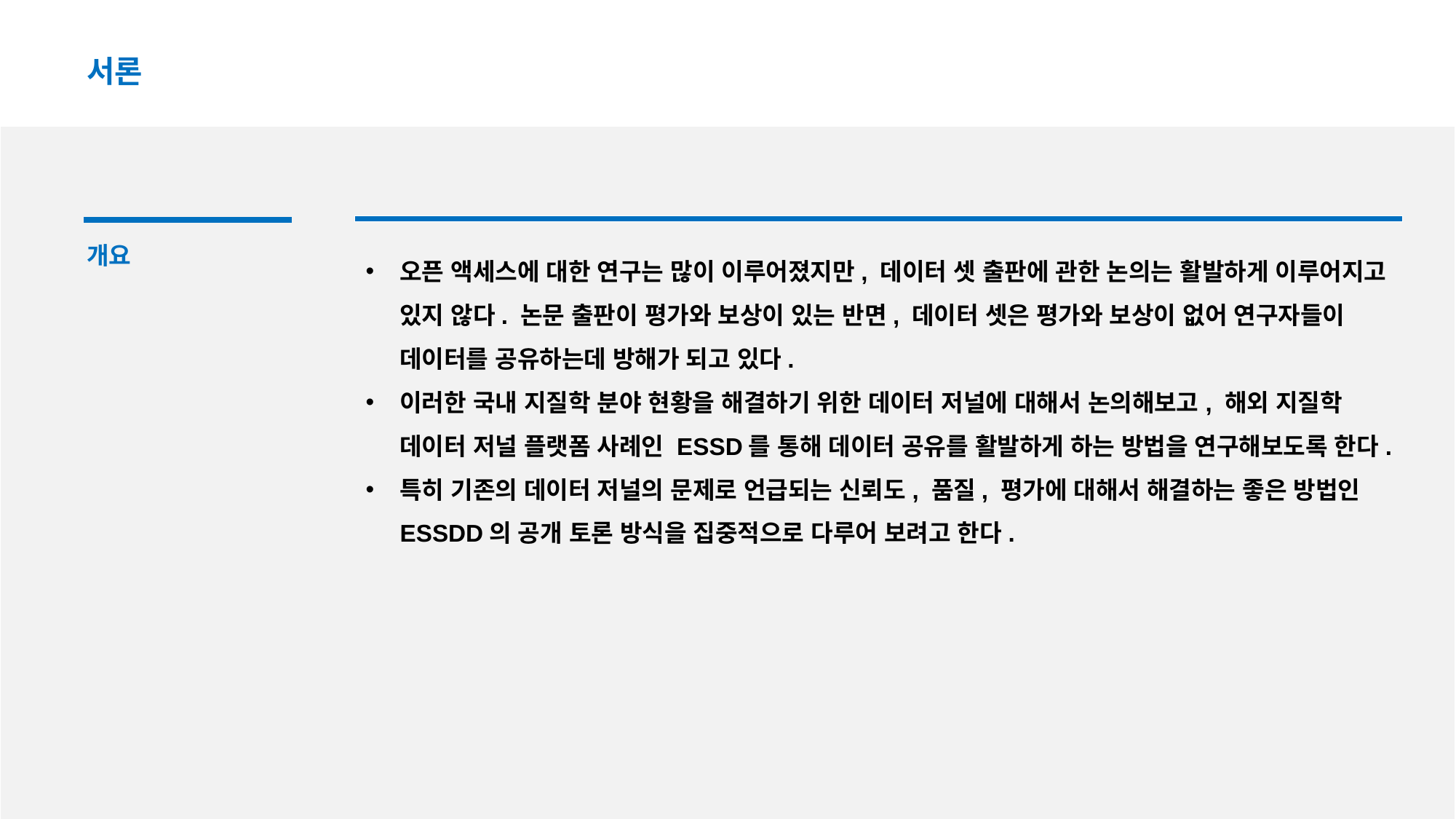

서론

개요
오픈 액세스에 대한 연구는 많이 이루어졌지만, 데이터 셋 출판에 관한 논의는 활발하게 이루어지고 있지 않다. 논문 출판이 평가와 보상이 있는 반면, 데이터 셋은 평가와 보상이 없어 연구자들이 데이터를 공유하는데 방해가 되고 있다.
이러한 국내 지질학 분야 현황을 해결하기 위한 데이터 저널에 대해서 논의해보고, 해외 지질학 데이터 저널 플랫폼 사례인 ESSD를 통해 데이터 공유를 활발하게 하는 방법을 연구해보도록 한다.
특히 기존의 데이터 저널의 문제로 언급되는 신뢰도, 품질, 평가에 대해서 해결하는 좋은 방법인 ESSDD의 공개 토론 방식을 집중적으로 다루어 보려고 한다.